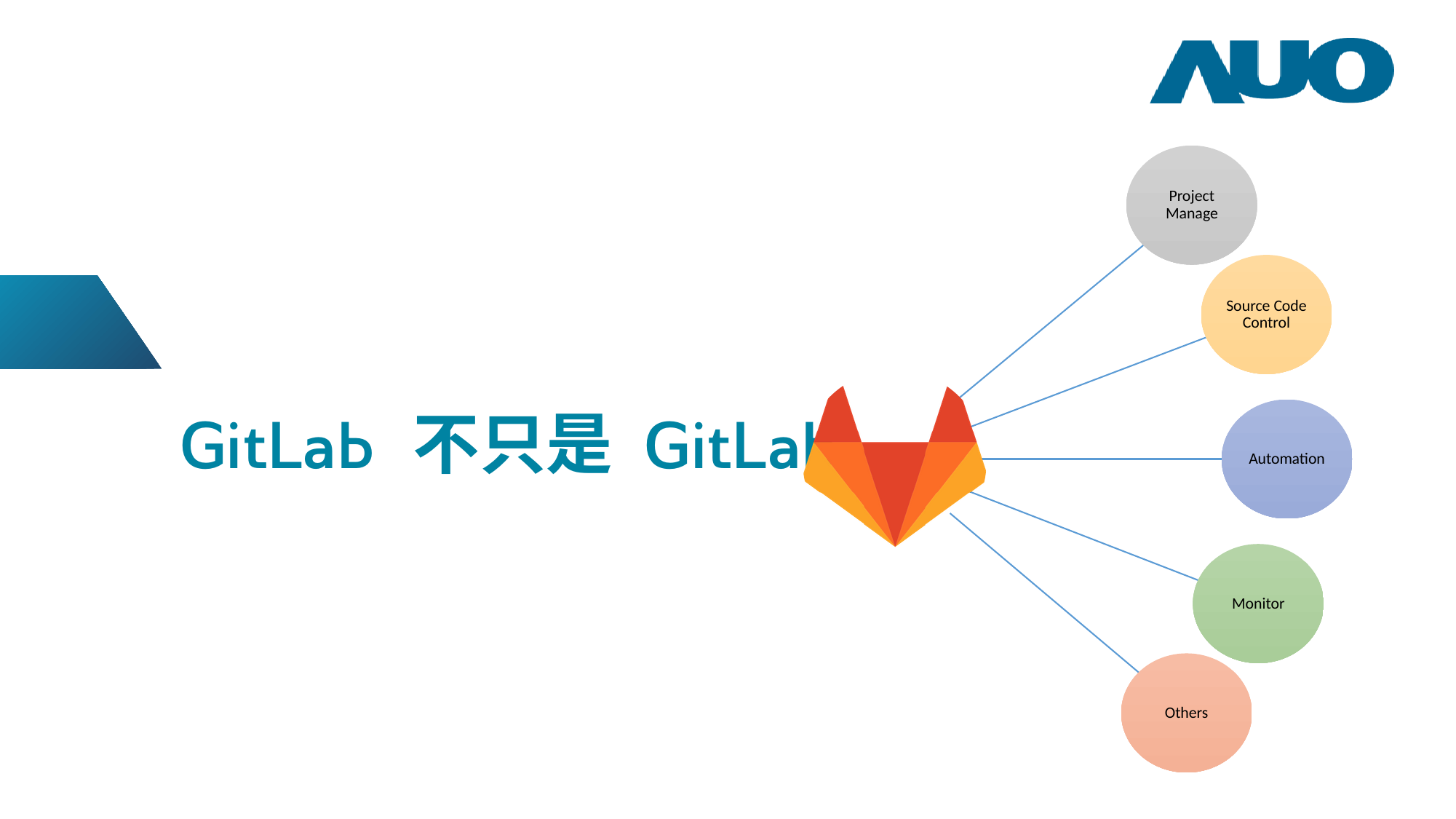

Project Manage
Source Code Control
Automation
Monitor
Others
# GitLab 不只是 GitLab